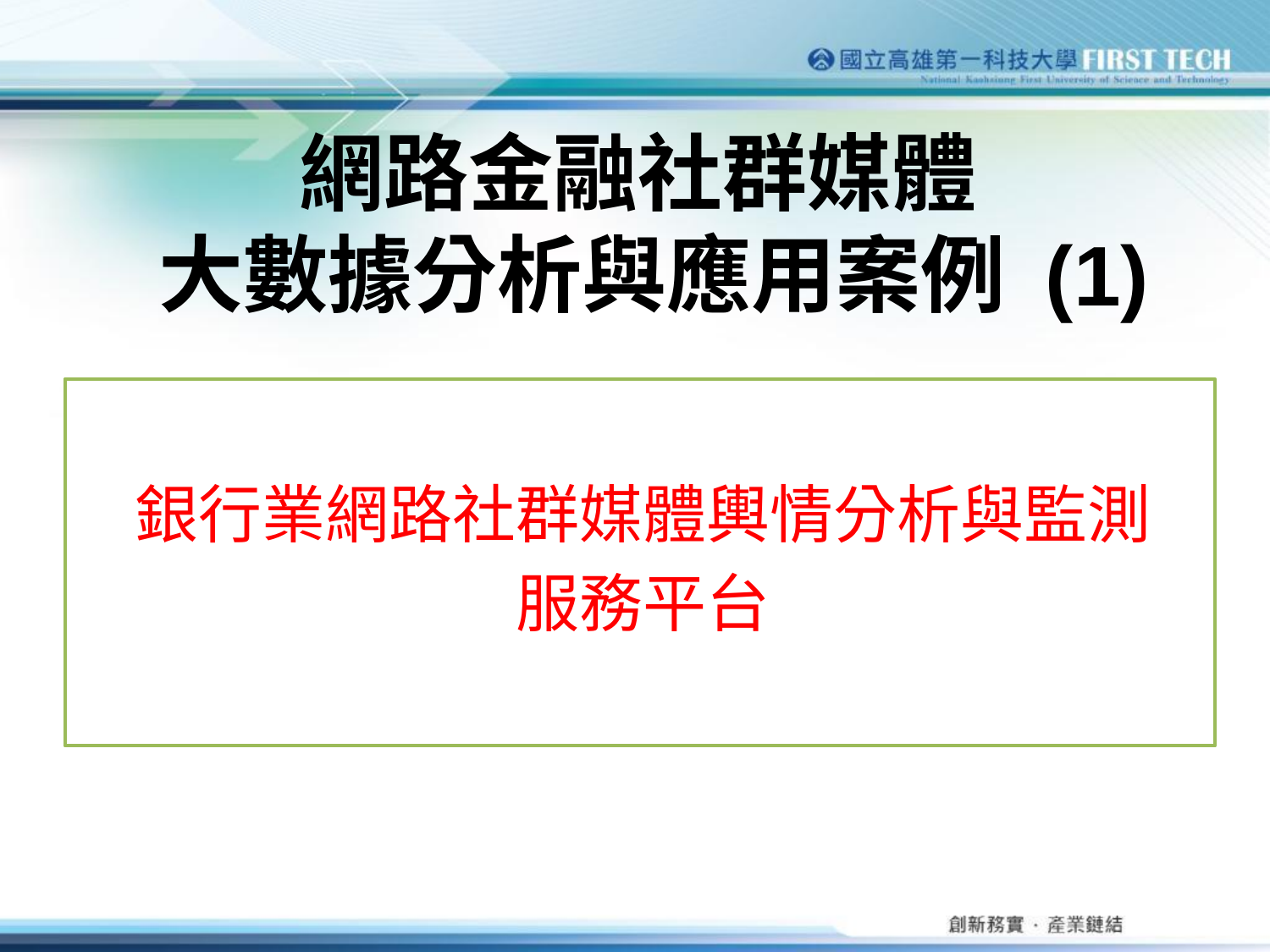

# 網路金融社群媒體 大數據分析與應用案例 (1)

銀行業網路社群媒體輿情分析與監測
服務平台